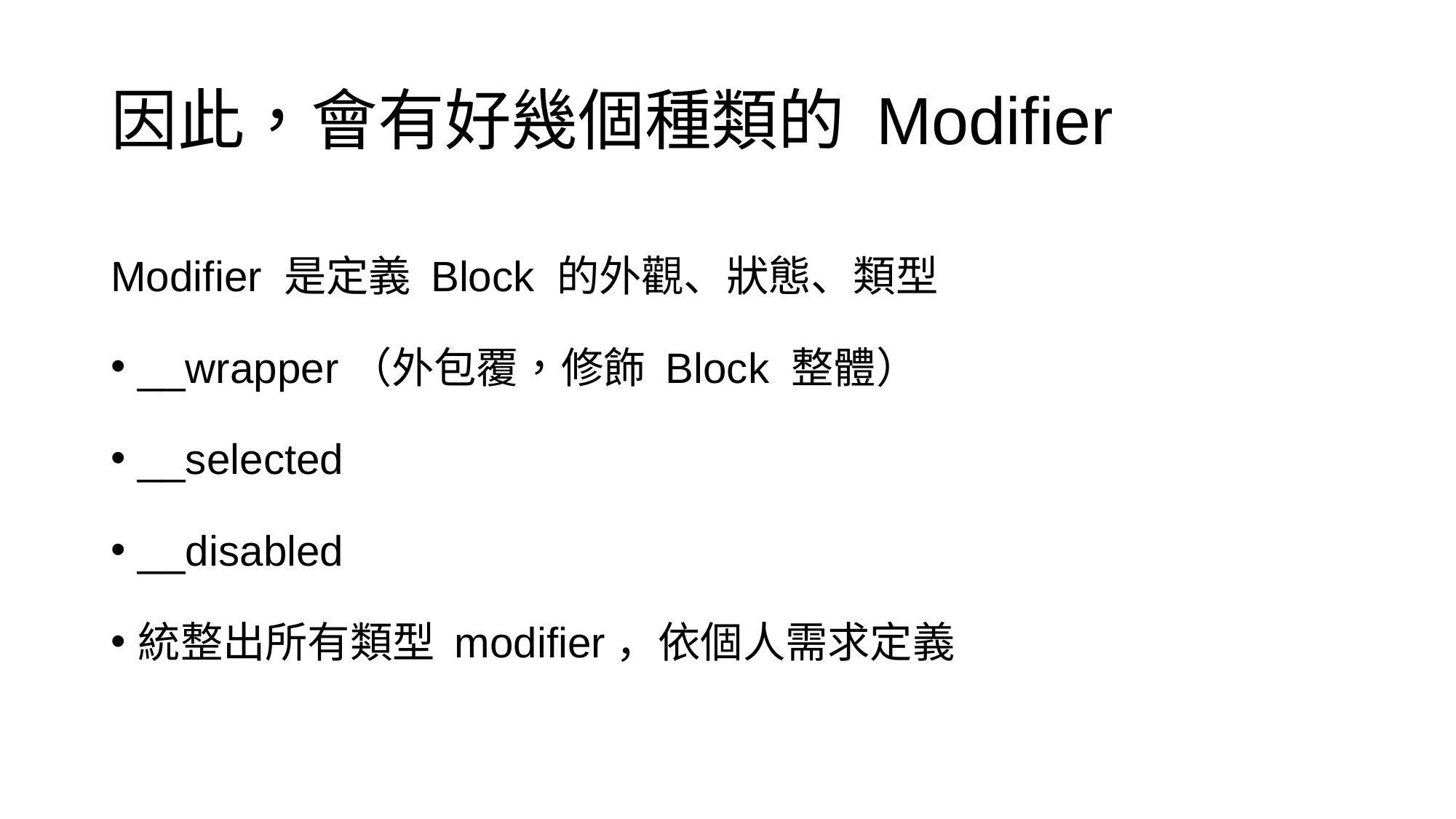

# 因此，會有好幾個種類的 Modifier
Modifier 是定義 Block 的外觀、狀態、類型
__wrapper（外包覆，修飾 Block 整體）
__selected
__disabled
統整出所有類型 modifier，依個人需求定義